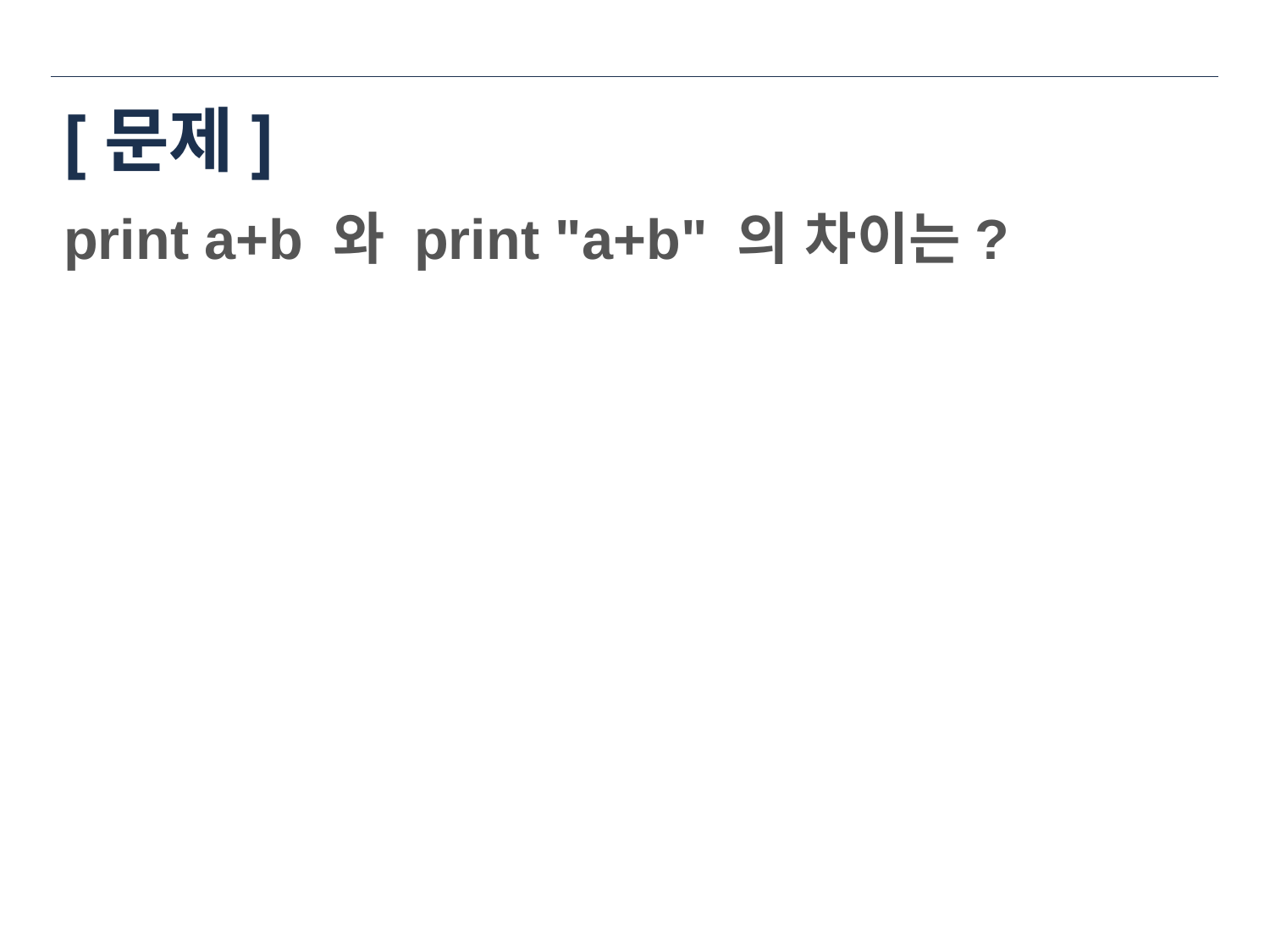

# [문제]
print a+b 와 print "a+b" 의 차이는?